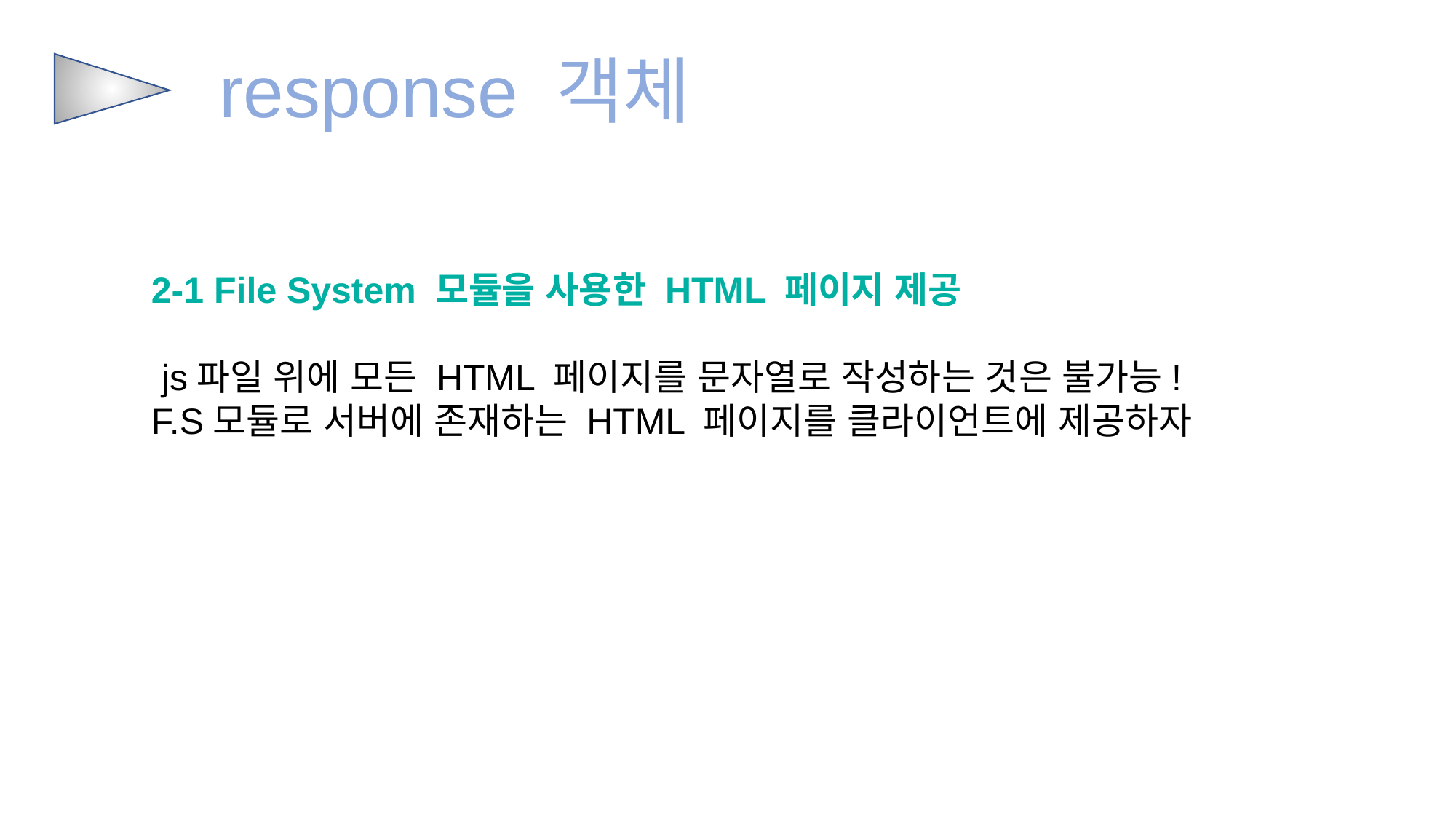

response 객체
2-1 File System 모듈을 사용한 HTML 페이지 제공

 js파일 위에 모든 HTML 페이지를 문자열로 작성하는 것은 불가능!
F.S모듈로 서버에 존재하는 HTML 페이지를 클라이언트에 제공하자